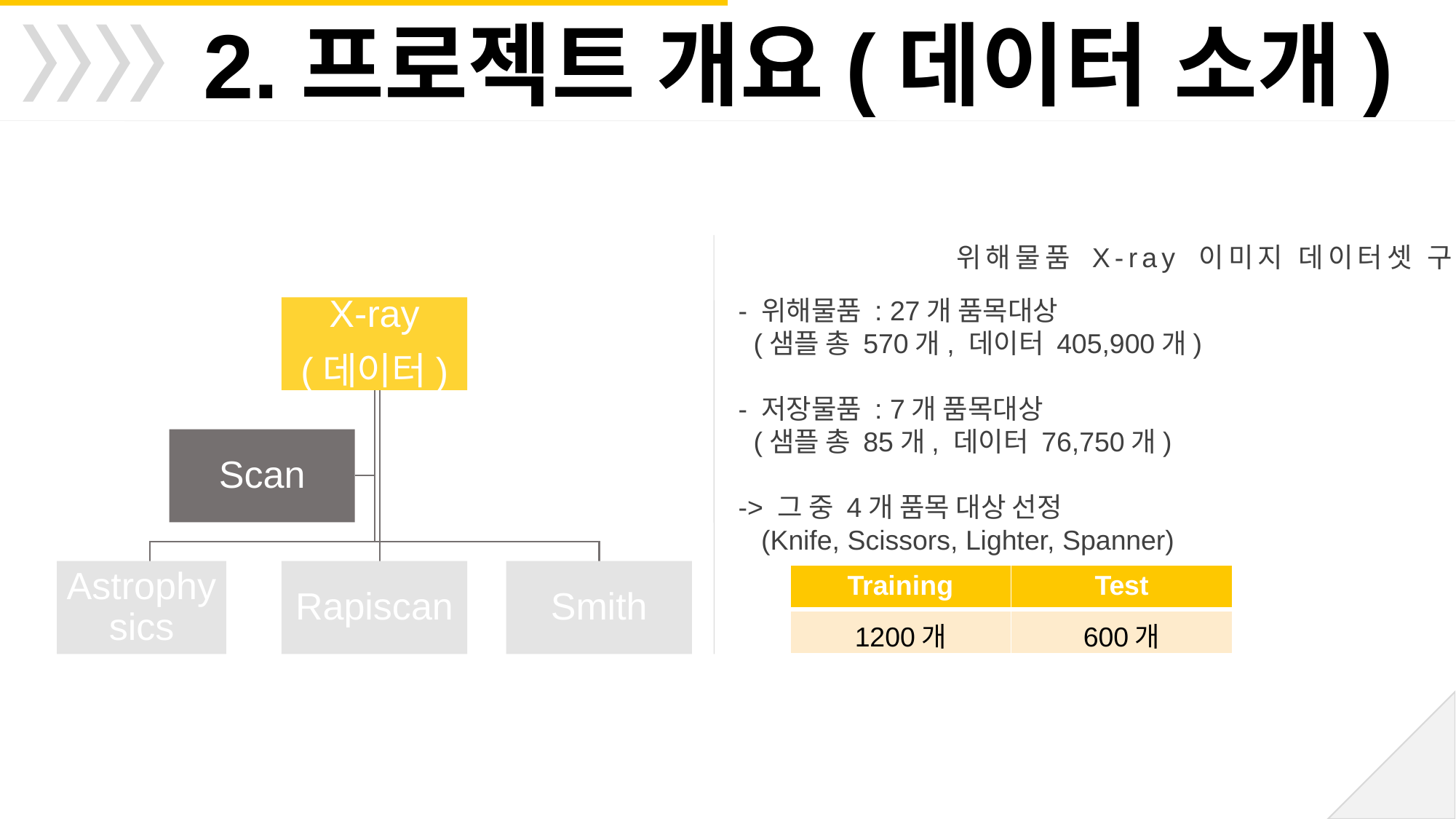

2.프로젝트 개요(데이터 소개)

위해물품 X-ray 이미지 데이터셋 구조
- 위해물품 : 27개 품목대상
  (샘플 총 570개, 데이터 405,900개)

- 저장물품 : 7개 품목대상
  (샘플 총 85개, 데이터 76,750개)

-> 그 중 4개 품목 대상 선정
   (Knife, Scissors, Lighter, Spanner)

X-ray
(데이터)

Scan
Astrophysics
Rapiscan
Smith
| Training | Test |
| --- | --- |
| 1200개 | 600개 |